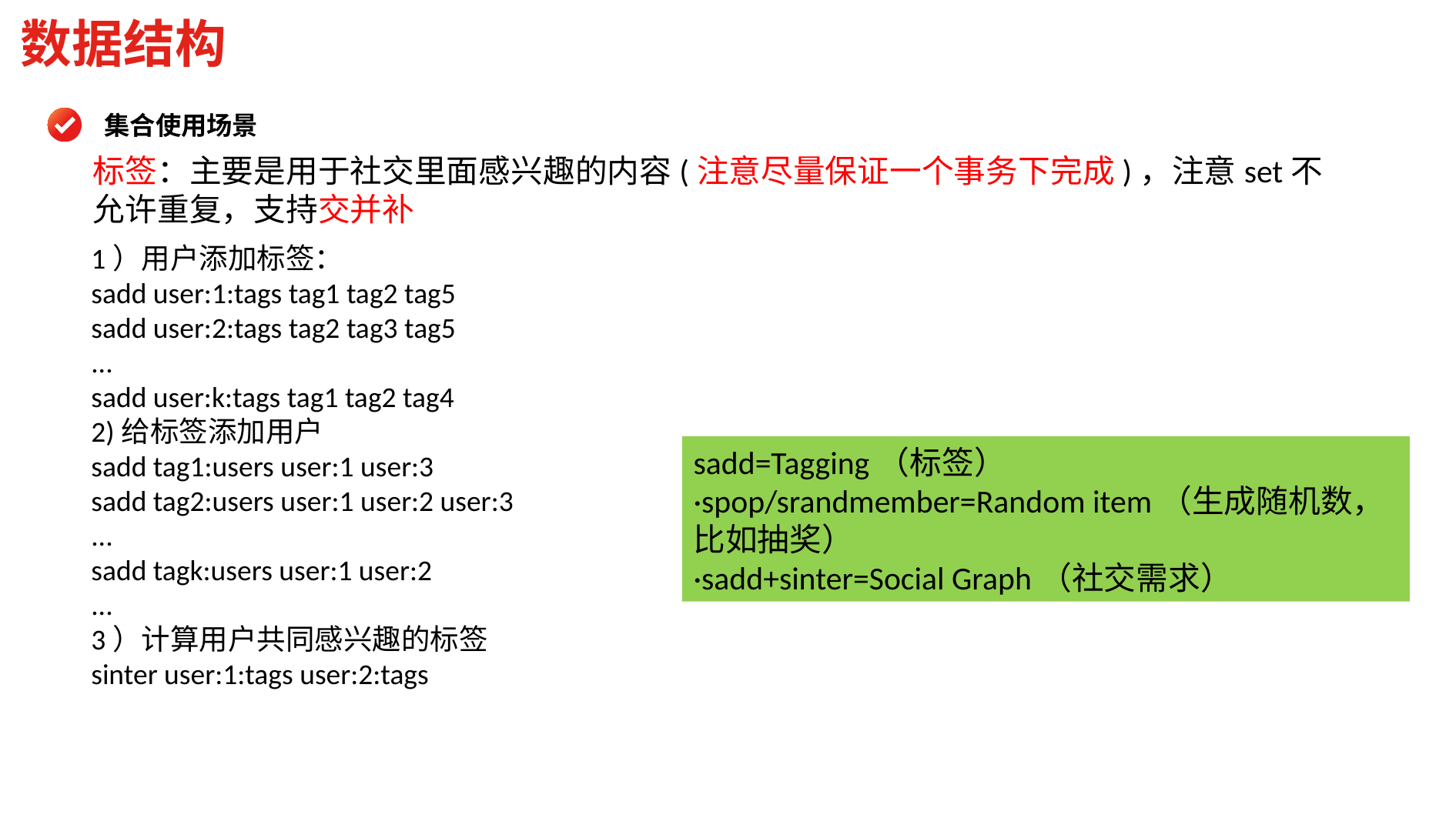

数据结构
集合使用场景

标签：主要是用于社交里面感兴趣的内容(注意尽量保证一个事务下完成)，注意set不允许重复，支持交并补
1）用户添加标签：
sadd user:1:tags tag1 tag2 tag5
sadd user:2:tags tag2 tag3 tag5
...
sadd user:k:tags tag1 tag2 tag4
2)给标签添加用户
sadd tag1:users user:1 user:3
sadd tag2:users user:1 user:2 user:3
...
sadd tagk:users user:1 user:2
...
3）计算用户共同感兴趣的标签
sinter user:1:tags user:2:tags
sadd=Tagging（标签）
·spop/srandmember=Random item（生成随机数，比如抽奖）
·sadd+sinter=Social Graph（社交需求）